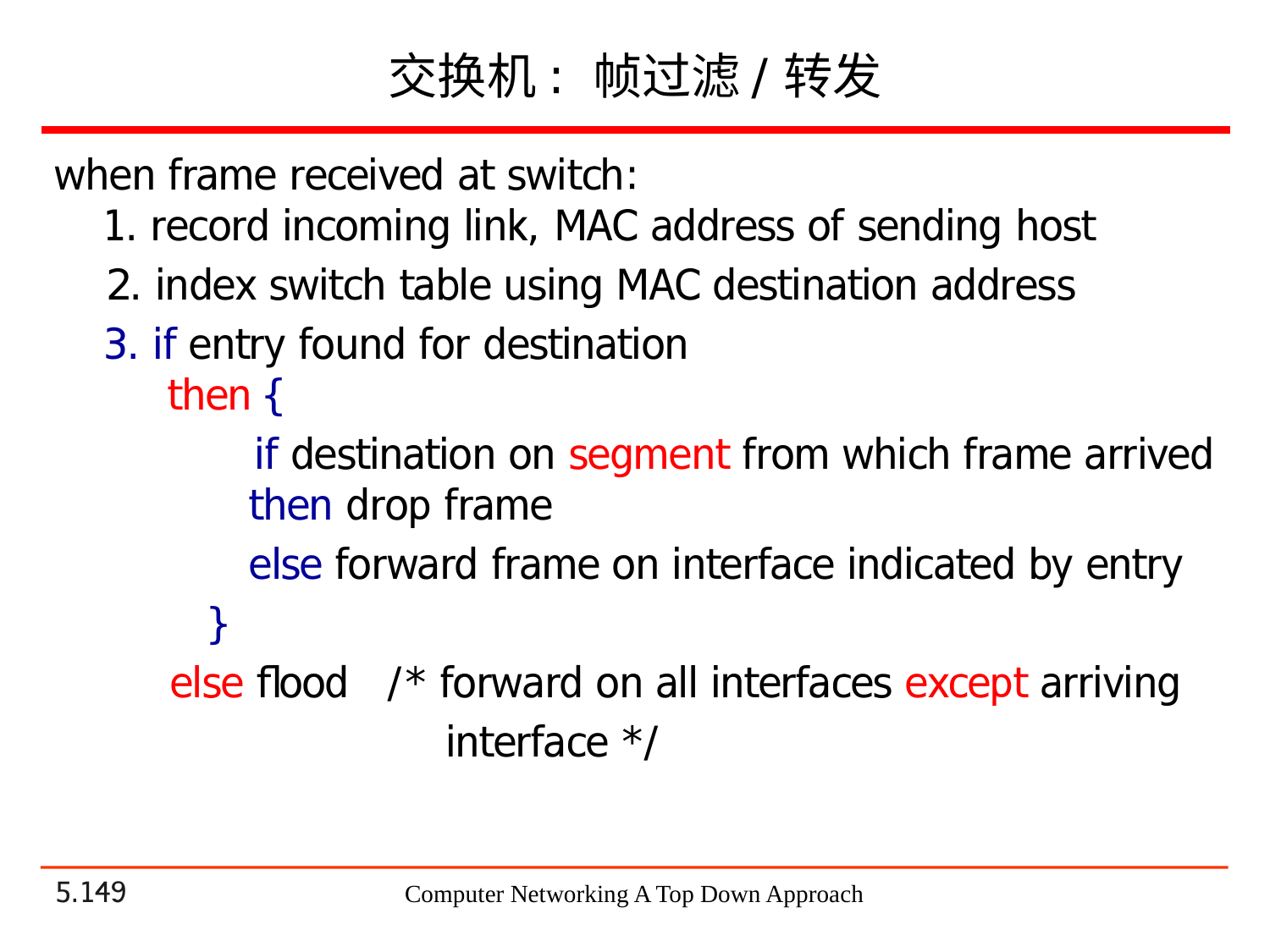

# 交换机: 帧过滤/转发
when frame received at switch:
1. record incoming link, MAC address of sending host
    2. index switch table using MAC destination address
    3. if entry found for destination
     then {
           if destination on segment from which frame arrived
       then drop frame
          else forward frame on interface indicated by entry
       }
    else flood   /* forward on all interfaces except arriving
                         interface */